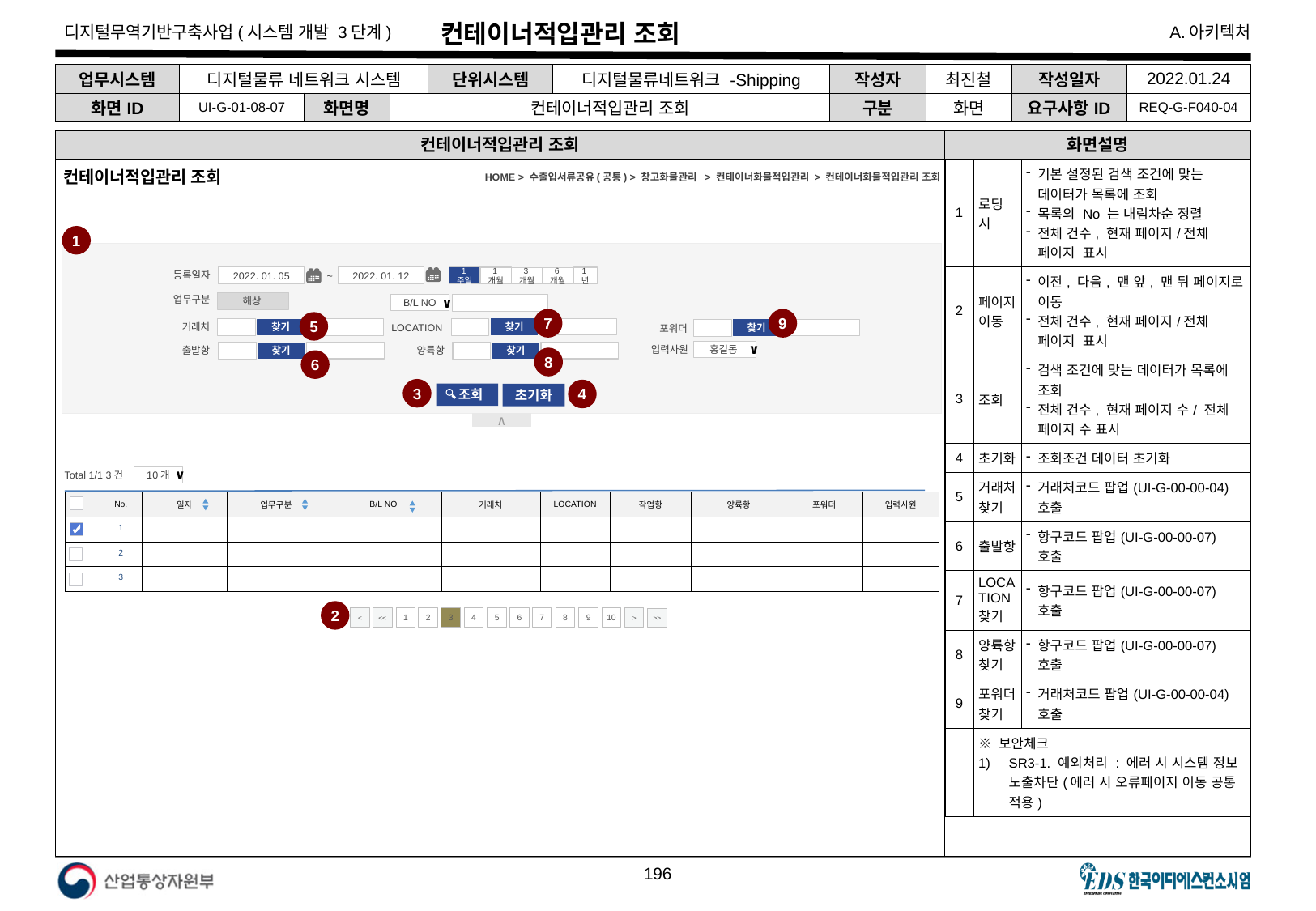

# 컨테이너적입관리 조회
| 업무시스템 | 디지털물류 네트워크 시스템 |  |  | 단위시스템 | 디지털물류네트워크 -Shipping | 작성자 | 최진철 | 작성일자 | 2022.01.24 |
| --- | --- | --- | --- | --- | --- | --- | --- | --- | --- |
| 화면ID | UI-G-01-08-07 | 화면명 | 컨테이너적입관리 조회 |  |  | 구분 | 화면 | 요구사항ID | REQ-G-F040-04 |
컨테이너적입관리 조회
화면설명

컨테이너적입관리 조회
HOME > 수출입서류공유(공통) > 창고화물관리  > 컨테이너화물적입관리 > 컨테이너화물적입관리 조회
| 1 | 로딩 시 | 기본 설정된 검색 조건에 맞는 데이터가 목록에 조회 목록의 No 는 내림차순 정렬 전체 건수, 현재 페이지/전체 페이지 표시 |
| --- | --- | --- |
| 2 | 페이지 이동 | 이전, 다음, 맨 앞, 맨 뒤 페이지로 이동 전체 건수, 현재 페이지/전체 페이지 표시 |
| 3 | 조회 | 검색 조건에 맞는 데이터가 목록에 조회 전체 건수, 현재 페이지 수/ 전체 페이지 수 표시 |
| 4 | 초기화 | 조회조건 데이터 초기화 |
| 5 | 거래처 찾기 | 거래처코드 팝업(UI-G-00-00-04) 호출 |
| 6 | 출발항 | 항구코드 팝업(UI-G-00-00-07) 호출 |
| 7 | LOCATION 찾기 | 항구코드 팝업(UI-G-00-00-07) 호출 |
| 8 | 양륙항찾기 | 항구코드 팝업(UI-G-00-00-07) 호출 |
| 9 | 포워더 찾기 | 거래처코드 팝업(UI-G-00-00-04) 호출 |
|  | ※ 보안체크 SR3-1. 예외처리 : 에러 시 시스템 정보 노출차단(에러 시 오류페이지 이동 공통 적용) |  |

1

∧
등록일자
1주일
2022. 01. 05
~
2022. 01. 12

1년
1개월
6개월
3개월
업무구분
해상
B/L NO
∨

7
9
5
거래처
LOCATION
포워더

찾기

찾기

찾기
입력사원
출발항
양륙항
홍길동
∨

찾기
찾기
8
6
3
4
 조회

초기화
Total 1/1 3건
10개
∨
▲
▼
▲
▼
|  | No. | 일자 | 업무구분 | B/L NO | 거래처 | LOCATION | 작업항 | 양륙항 | 포워더 | 입력사원 |
| --- | --- | --- | --- | --- | --- | --- | --- | --- | --- | --- |
|  | 1 |  |  |  |  |  |  |  |  |  |
|  | 2 |  |  |  |  |  |  |  |  |  |
|  | 3 |  |  |  |  |  |  |  |  |  |

2
<
<<
1
2
3
4
5
6
7
8
9
10
>
>>